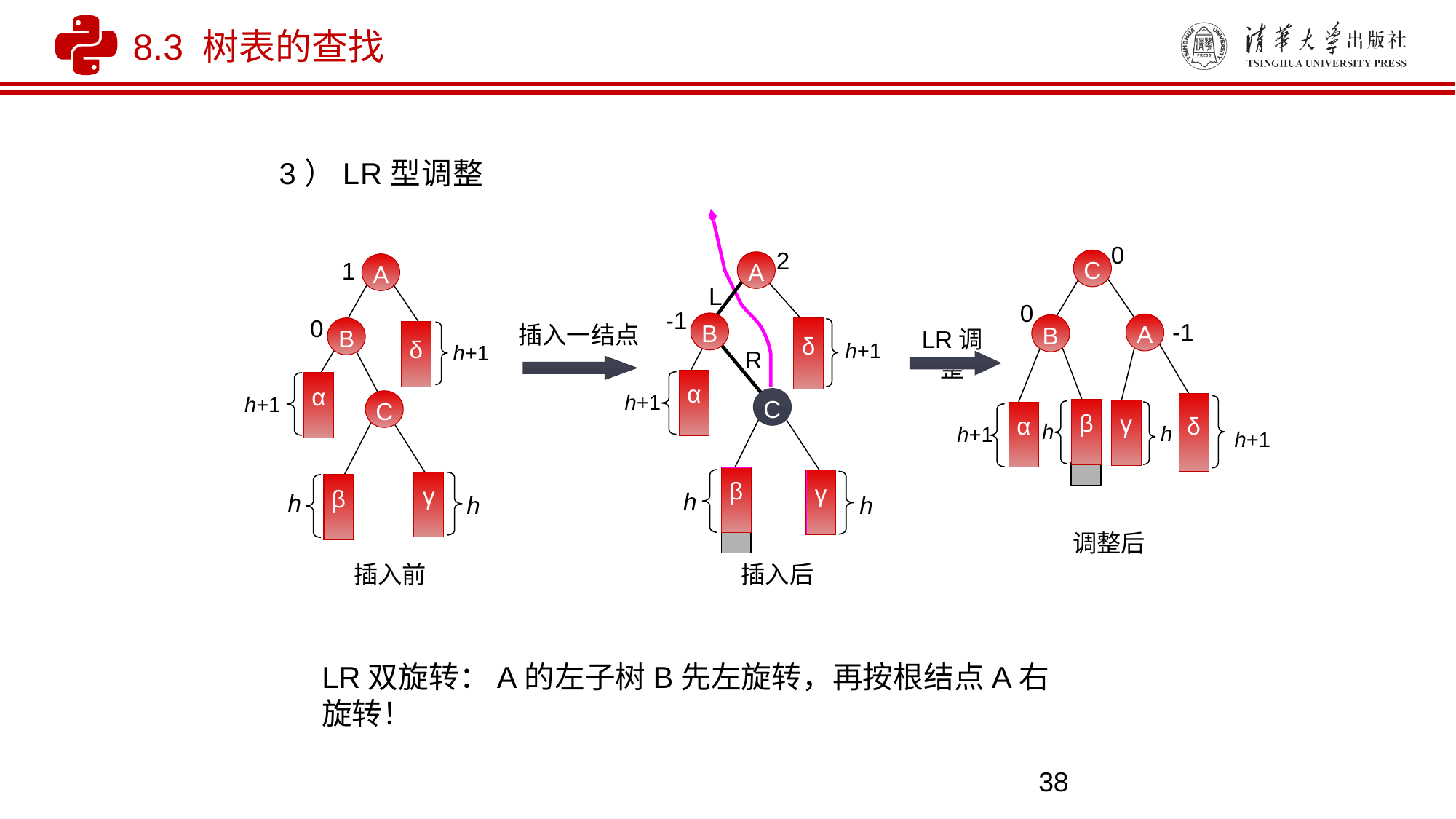

8.3 树表的查找

3）LR型调整

2
A

L

-1
B
δ

插入一结点
h+1

R

α

C
h+1

β

γ

h
h

插入后
0
C

0
A
B
-1
LR调整

δ

β
γ

α

h
h
h+1
h+1

调整后
A
1

0
B
δ

h+1

α
C
h+1

γ

β
h
h
插入前
LR双旋转：A的左子树B先左旋转，再按根结点A右旋转！
38